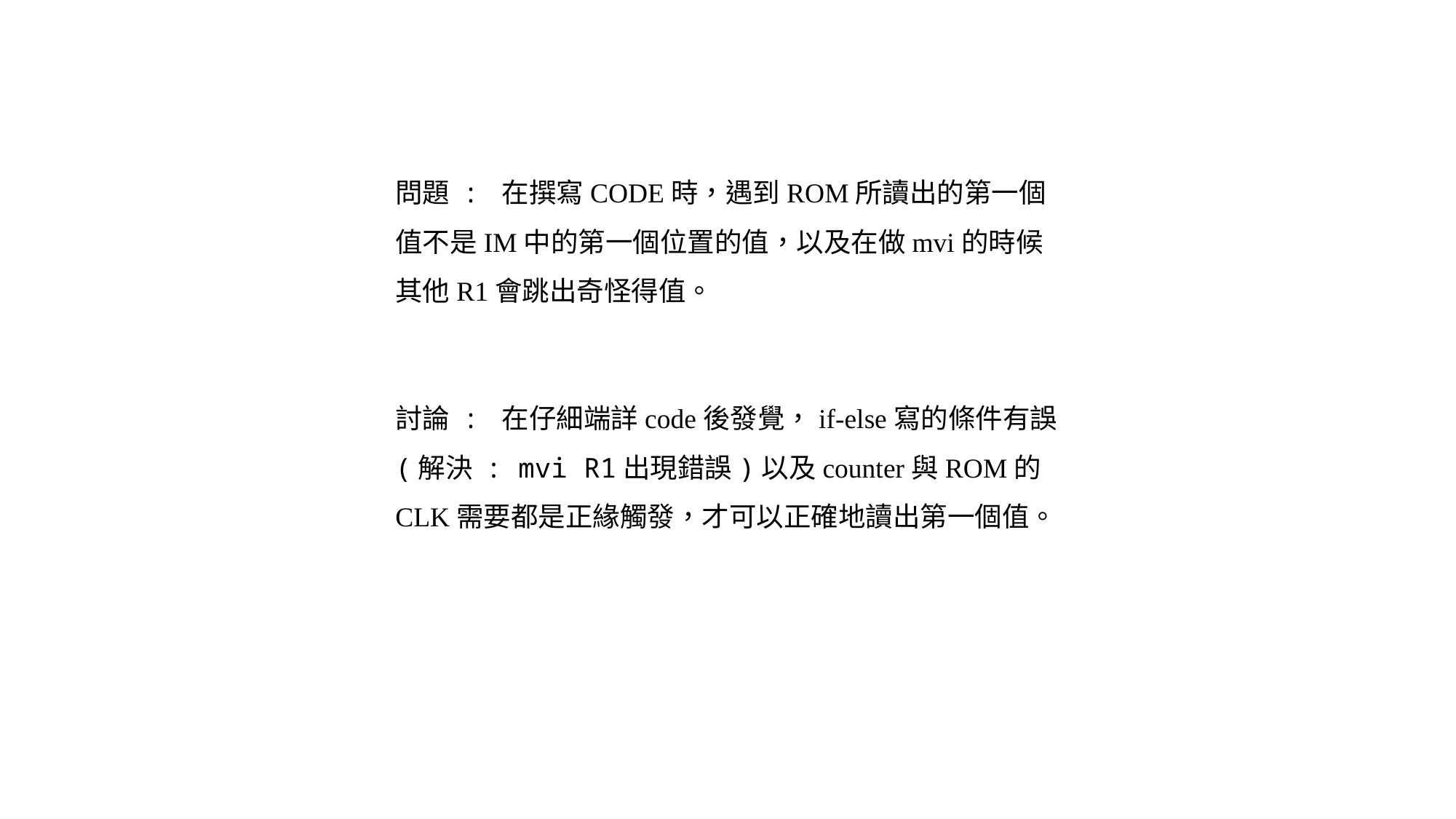

問題 : 在撰寫CODE時，遇到ROM所讀出的第一個值不是IM中的第一個位置的值，以及在做mvi的時候其他R1會跳出奇怪得值。
討論 : 在仔細端詳code後發覺，if-else寫的條件有誤(解決 : mvi R1出現錯誤)以及counter與ROM的CLK需要都是正緣觸發，才可以正確地讀出第一個值。